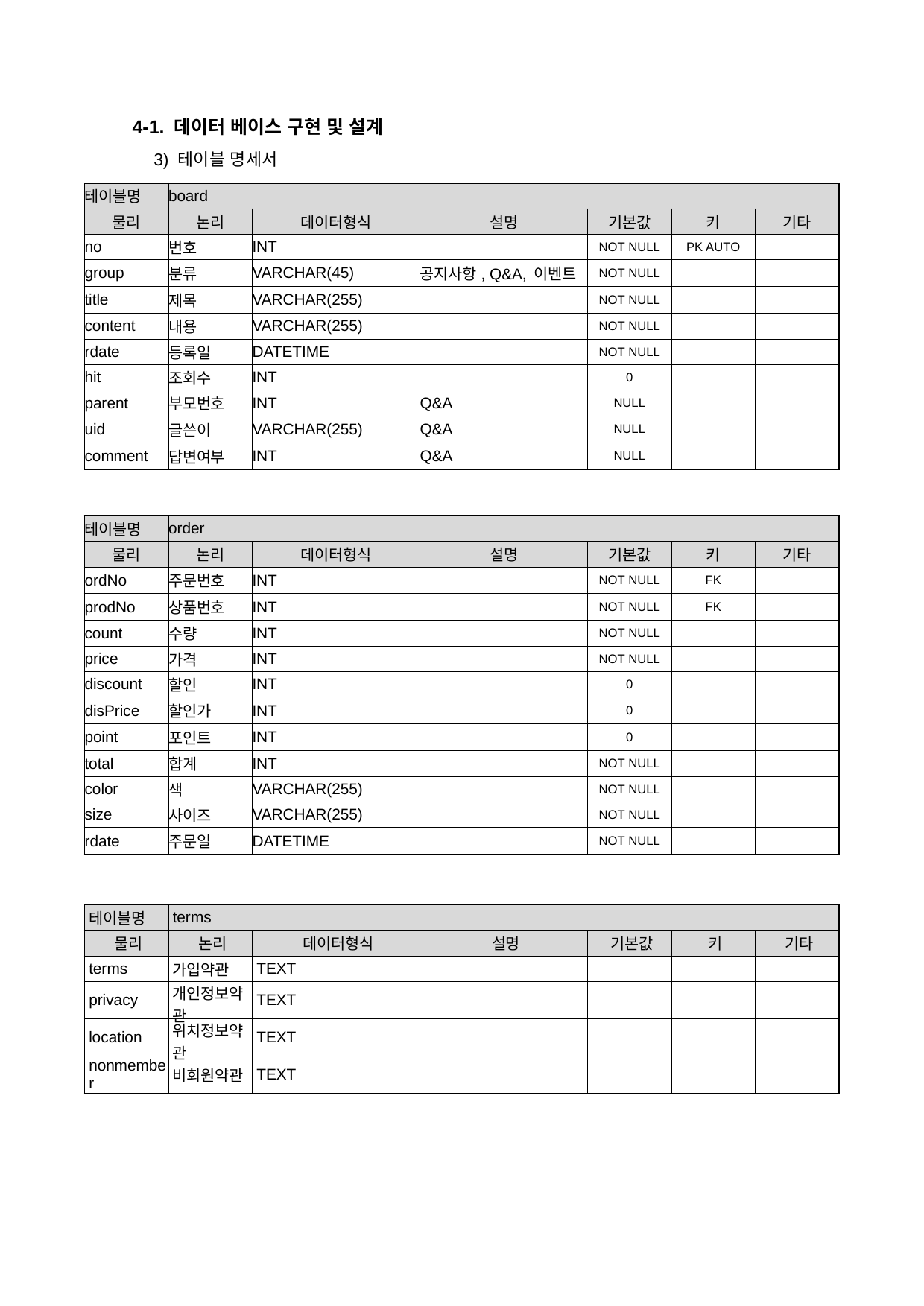

4-1. 데이터 베이스 구현 및 설계
3) 테이블 명세서
| 테이블명 | board |  |  |  |  |  |
| --- | --- | --- | --- | --- | --- | --- |
| 물리 | 논리 | 데이터형식 | 설명 | 기본값 | 키 | 기타 |
| no | 번호 | INT |  | NOT NULL | PK AUTO |  |
| group | 분류 | VARCHAR(45) | 공지사항, Q&A, 이벤트 | NOT NULL |  |  |
| title | 제목 | VARCHAR(255) |  | NOT NULL |  |  |
| content | 내용 | VARCHAR(255) |  | NOT NULL |  |  |
| rdate | 등록일 | DATETIME |  | NOT NULL |  |  |
| hit | 조회수 | INT |  | 0 |  |  |
| parent | 부모번호 | INT | Q&A | NULL |  |  |
| uid | 글쓴이 | VARCHAR(255) | Q&A | NULL |  |  |
| comment | 답변여부 | INT | Q&A | NULL |  |  |
| 테이블명 | order |  |  |  |  |  |
| --- | --- | --- | --- | --- | --- | --- |
| 물리 | 논리 | 데이터형식 | 설명 | 기본값 | 키 | 기타 |
| ordNo | 주문번호 | INT |  | NOT NULL | FK |  |
| prodNo | 상품번호 | INT |  | NOT NULL | FK |  |
| count | 수량 | INT |  | NOT NULL |  |  |
| price | 가격 | INT |  | NOT NULL |  |  |
| discount | 할인 | INT |  | 0 |  |  |
| disPrice | 할인가 | INT |  | 0 |  |  |
| point | 포인트 | INT |  | 0 |  |  |
| total | 합계 | INT |  | NOT NULL |  |  |
| color | 색 | VARCHAR(255) |  | NOT NULL |  |  |
| size | 사이즈 | VARCHAR(255) |  | NOT NULL |  |  |
| rdate | 주문일 | DATETIME |  | NOT NULL |  |  |
| 테이블명 | terms |  |  |  |  |  |
| --- | --- | --- | --- | --- | --- | --- |
| 물리 | 논리 | 데이터형식 | 설명 | 기본값 | 키 | 기타 |
| terms | 가입약관 | TEXT |  |  |  |  |
| privacy | 개인정보약관 | TEXT |  |  |  |  |
| location | 위치정보약관 | TEXT |  |  |  |  |
| nonmember | 비회원약관 | TEXT |  |  |  |  |